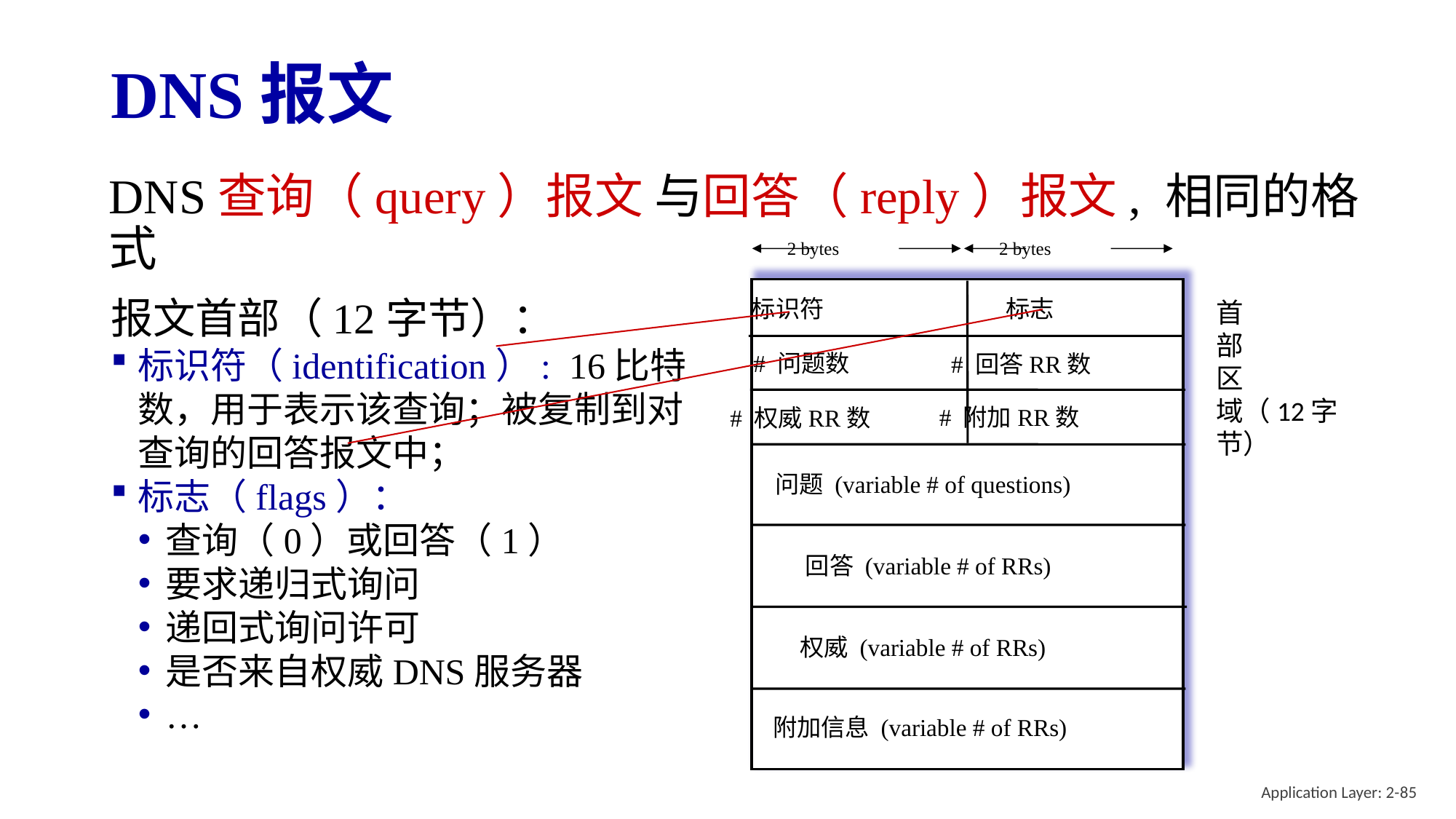

# DNS报文
DNS查询（query）报文 与回答（reply）报文, 相同的格式
2 bytes

2 bytes

标识符
标志

# 问题数
# 回答RR数

# 附加RR数
# 权威RR数

问题 (variable # of questions)

回答 (variable # of RRs)

权威 (variable # of RRs)

附加信息 (variable # of RRs)
报文首部（12字节）：
标识符（identification）:  16比特数，用于表示该查询；被复制到对查询的回答报文中；
标志（flags）：
查询（0）或回答（1）
要求递归式询问
递回式询问许可
是否来自权威DNS服务器
…
首
部
区
域（12字节）

Application Layer: 2-85